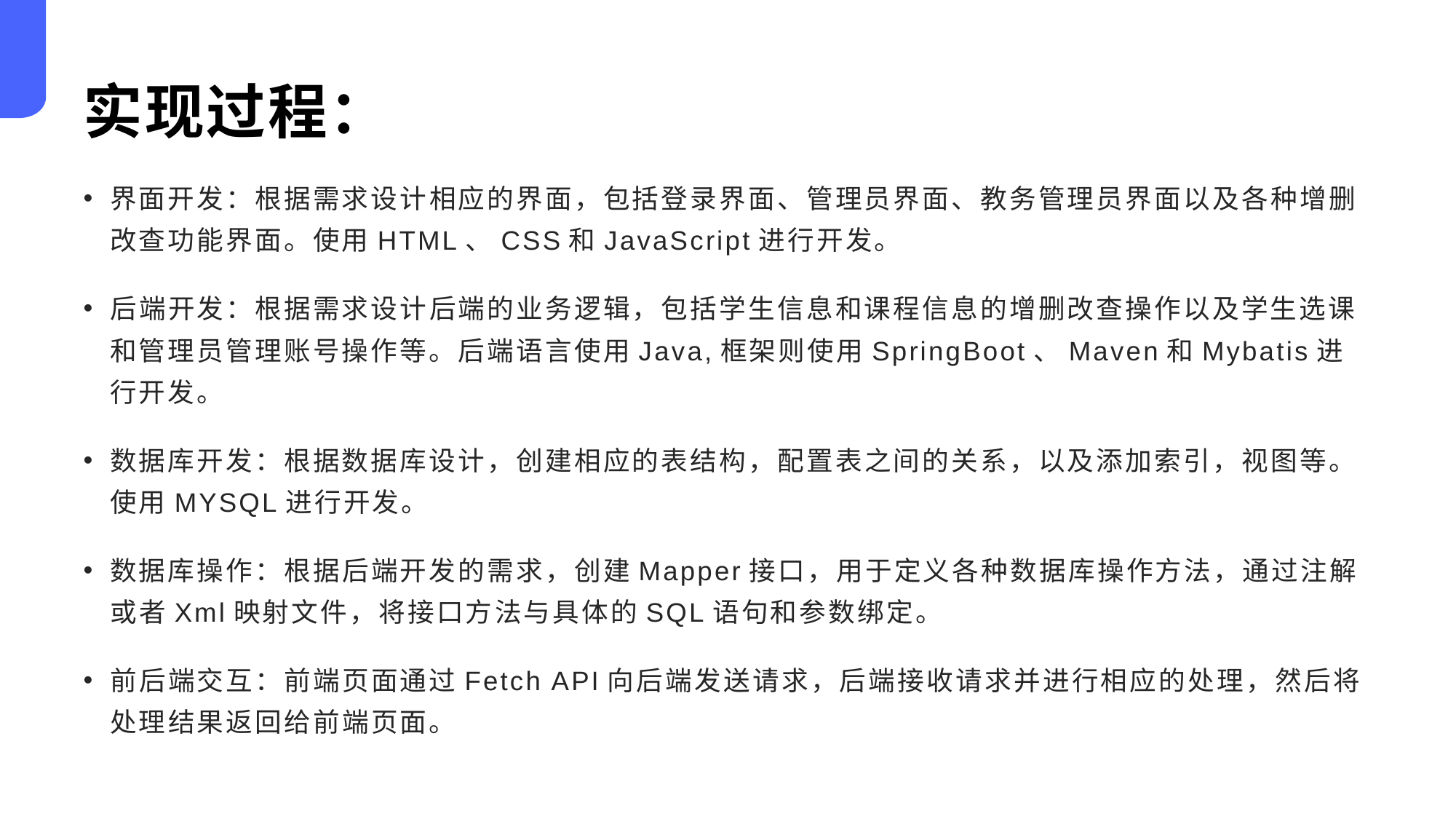

实现过程：
界面开发：根据需求设计相应的界面，包括登录界面、管理员界面、教务管理员界面以及各种增删改查功能界面。使用HTML、CSS和JavaScript进行开发。
后端开发：根据需求设计后端的业务逻辑，包括学生信息和课程信息的增删改查操作以及学生选课和管理员管理账号操作等。后端语言使用Java,框架则使用SpringBoot、Maven和Mybatis进行开发。
数据库开发：根据数据库设计，创建相应的表结构，配置表之间的关系，以及添加索引，视图等。使用MYSQL进行开发。
数据库操作：根据后端开发的需求，创建Mapper接口，用于定义各种数据库操作方法，通过注解或者Xml映射文件，将接口方法与具体的SQL语句和参数绑定。
前后端交互：前端页面通过Fetch API向后端发送请求，后端接收请求并进行相应的处理，然后将处理结果返回给前端页面。